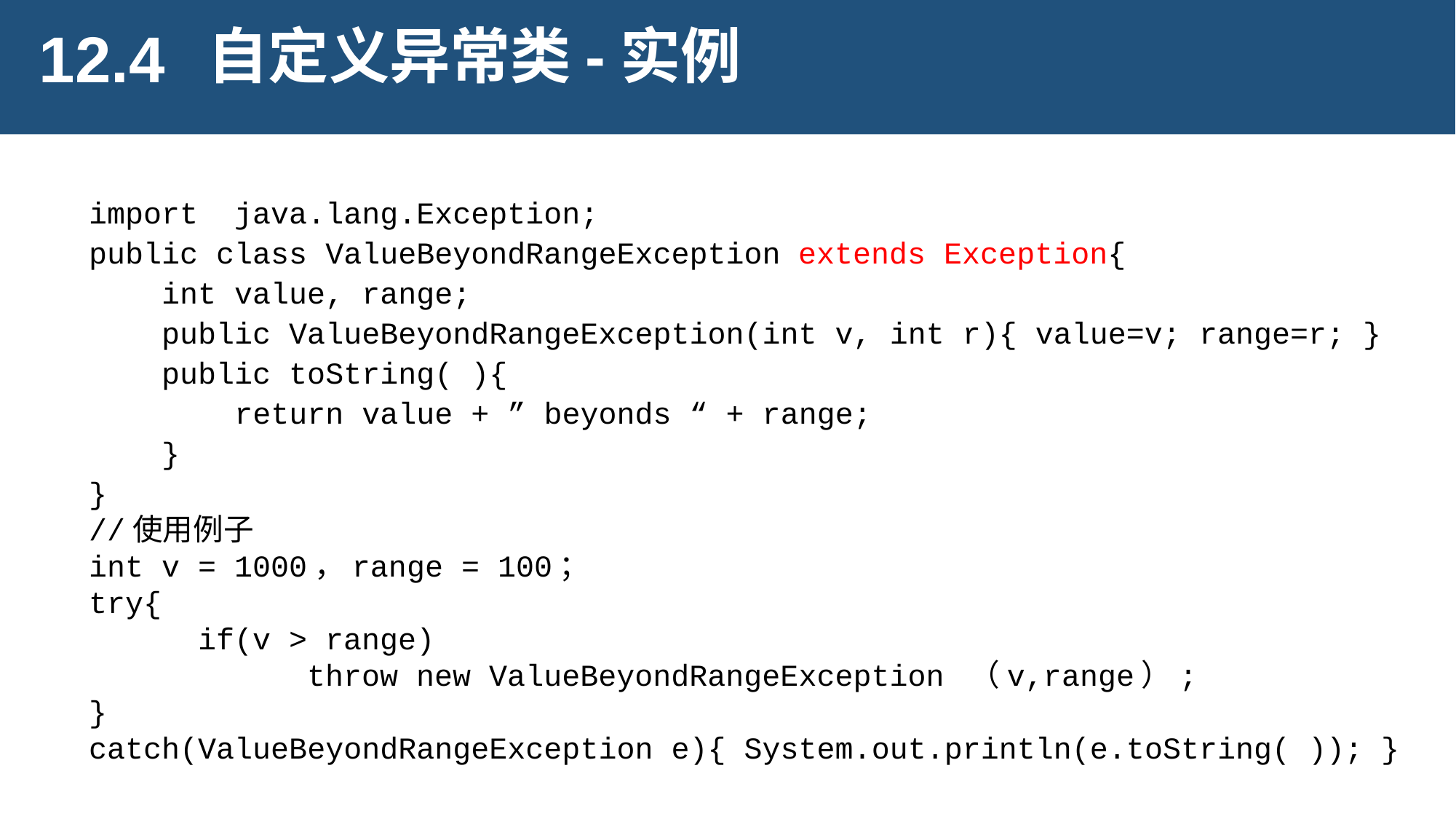

自定义异常类-实例
12.4
import  java.lang.Exception;
public class ValueBeyondRangeException extends Exception{
    int value, range;
    public ValueBeyondRangeException(int v, int r){ value=v; range=r; }
    public toString( ){
        return value + ” beyonds “ + range;
    }
}
//使用例子
int v = 1000，range = 100；
try{
	if(v > range)
		throw new ValueBeyondRangeException （v,range）;
}
catch(ValueBeyondRangeException e){ System.out.println(e.toString( )); }